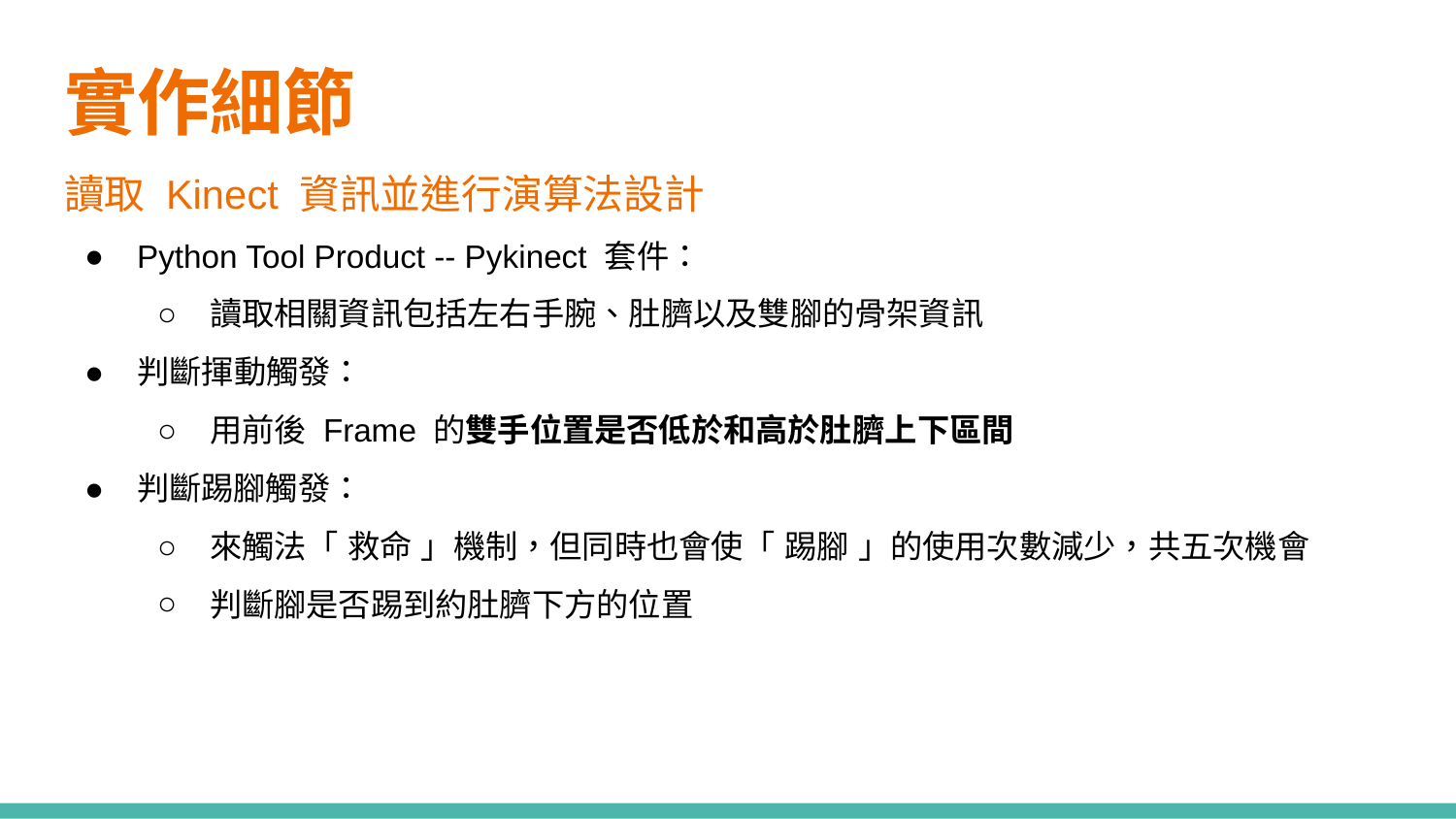

# 實作細節
讀取 Kinect 資訊並進行演算法設計
Python Tool Product -- Pykinect 套件：
讀取相關資訊包括左右手腕、肚臍以及雙腳的骨架資訊
判斷揮動觸發：
用前後 Frame 的雙手位置是否低於和高於肚臍上下區間
判斷踢腳觸發：
來觸法「 救命 」機制，但同時也會使「 踢腳 」的使用次數減少，共五次機會
判斷腳是否踢到約肚臍下方的位置